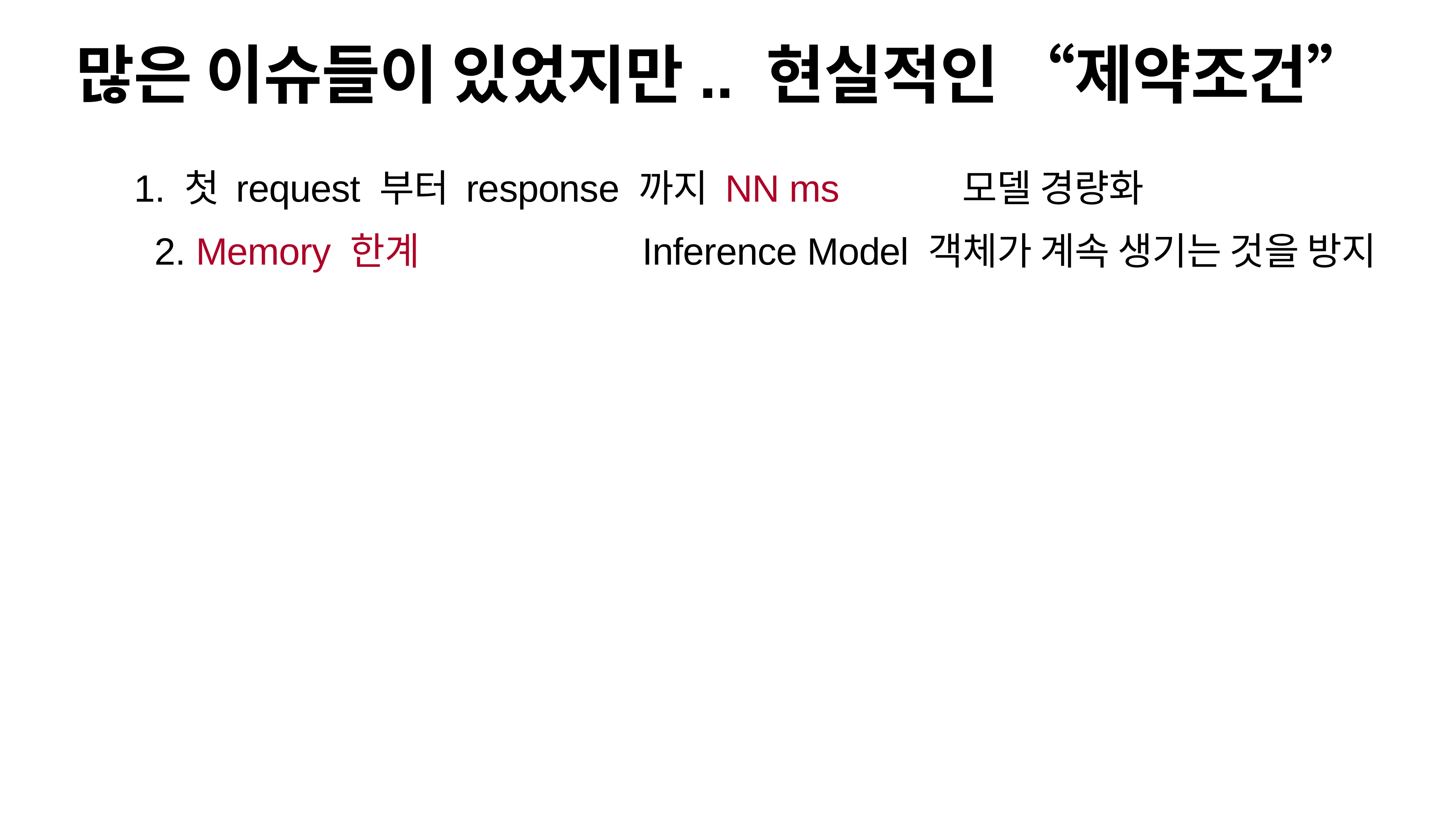

# 많은 이슈들이 있었지만.. 현실적인 “제약조건”
MONEY
1. 첫 request 부터 response 까지 NN ms
모델 경량화
2. Memory 한계
Inference Model 객체가 계속 생기는 것을 방지